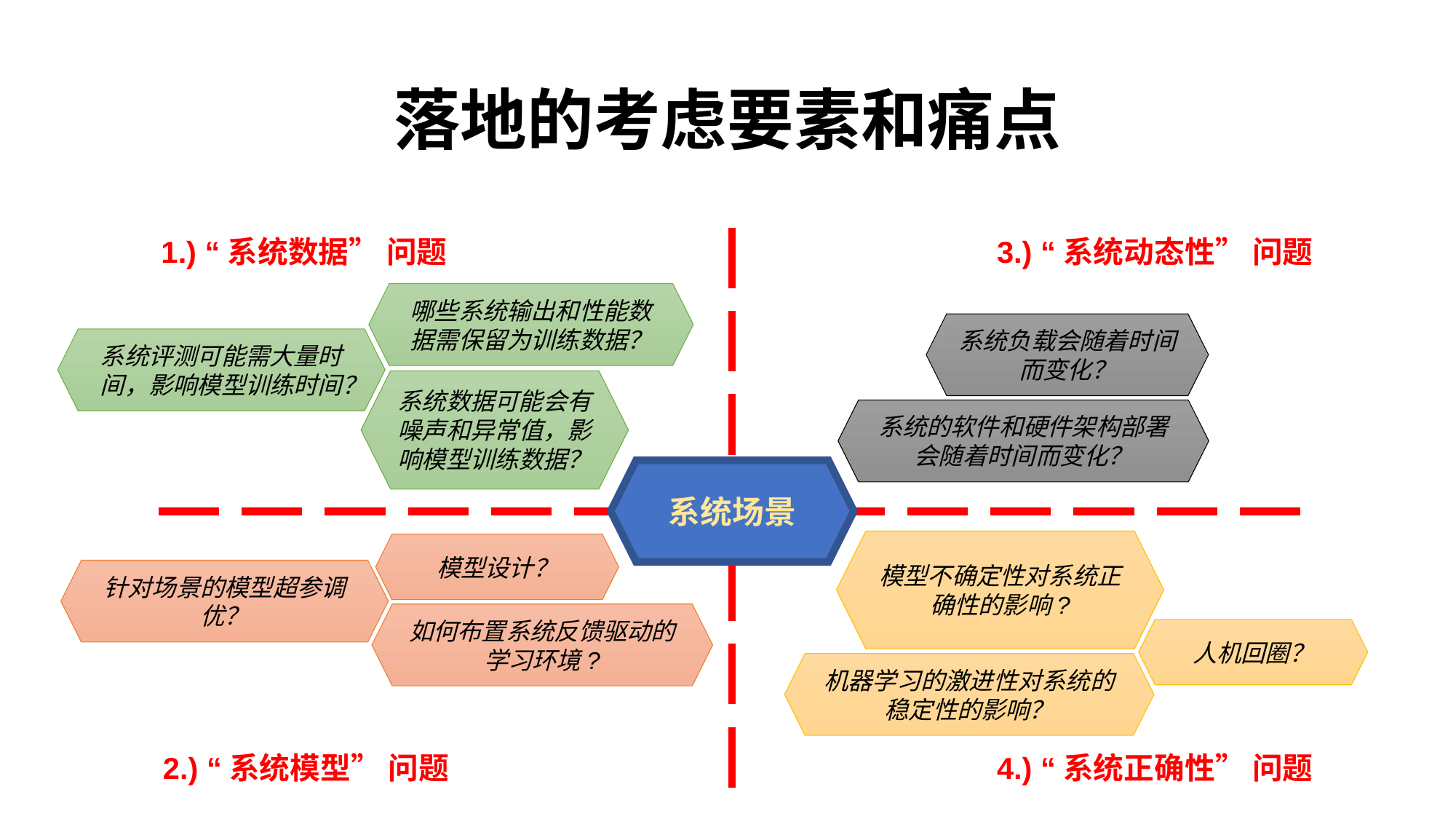

# 落地的考虑要素和痛点
1.) “系统数据” 问题
3.) “系统动态性” 问题
哪些系统输出和性能数据需保留为训练数据？
系统负载会随着时间而变化？
系统评测可能需大量时间，影响模型训练时间？
系统数据可能会有噪声和异常值，影响模型训练数据？
系统的软件和硬件架构部署会随着时间而变化？
系统场景
模型不确定性对系统正确性的影响?
模型设计？
针对场景的模型超参调优？
如何布置系统反馈驱动的学习环境?
人机回圈？
机器学习的激进性对系统的稳定性的影响？
2.) “系统模型” 问题
4.) “系统正确性” 问题